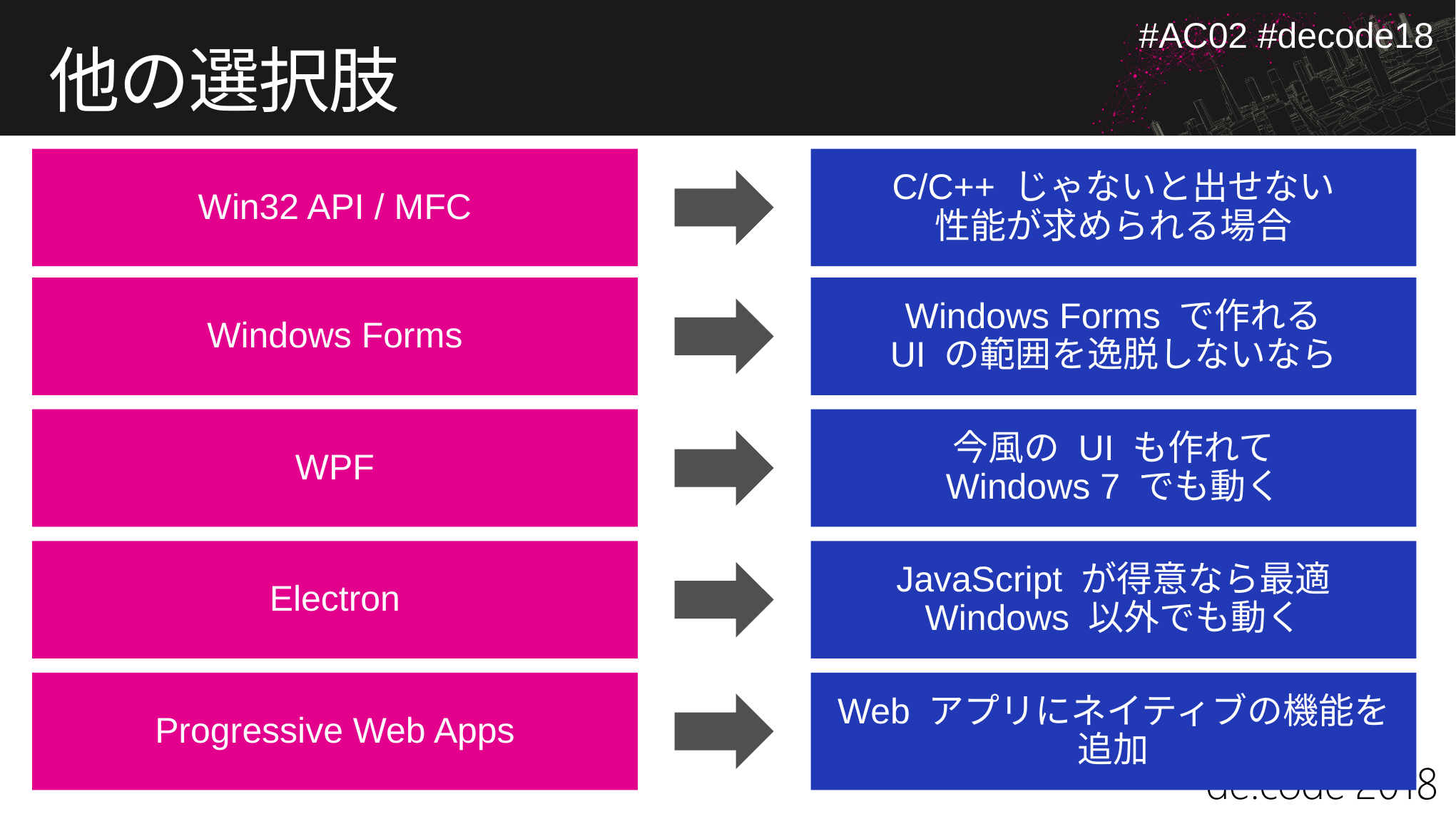

# 他の選択肢
Win32 API / MFC
C/C++ じゃないと出せない
性能が求められる場合

Windows Forms
Windows Forms で作れる
UI の範囲を逸脱しないなら

WPF
今風の UI も作れて
Windows 7 でも動く

Electron
JavaScript が得意なら最適
Windows 以外でも動く

Progressive Web Apps
Web アプリにネイティブの機能を追加